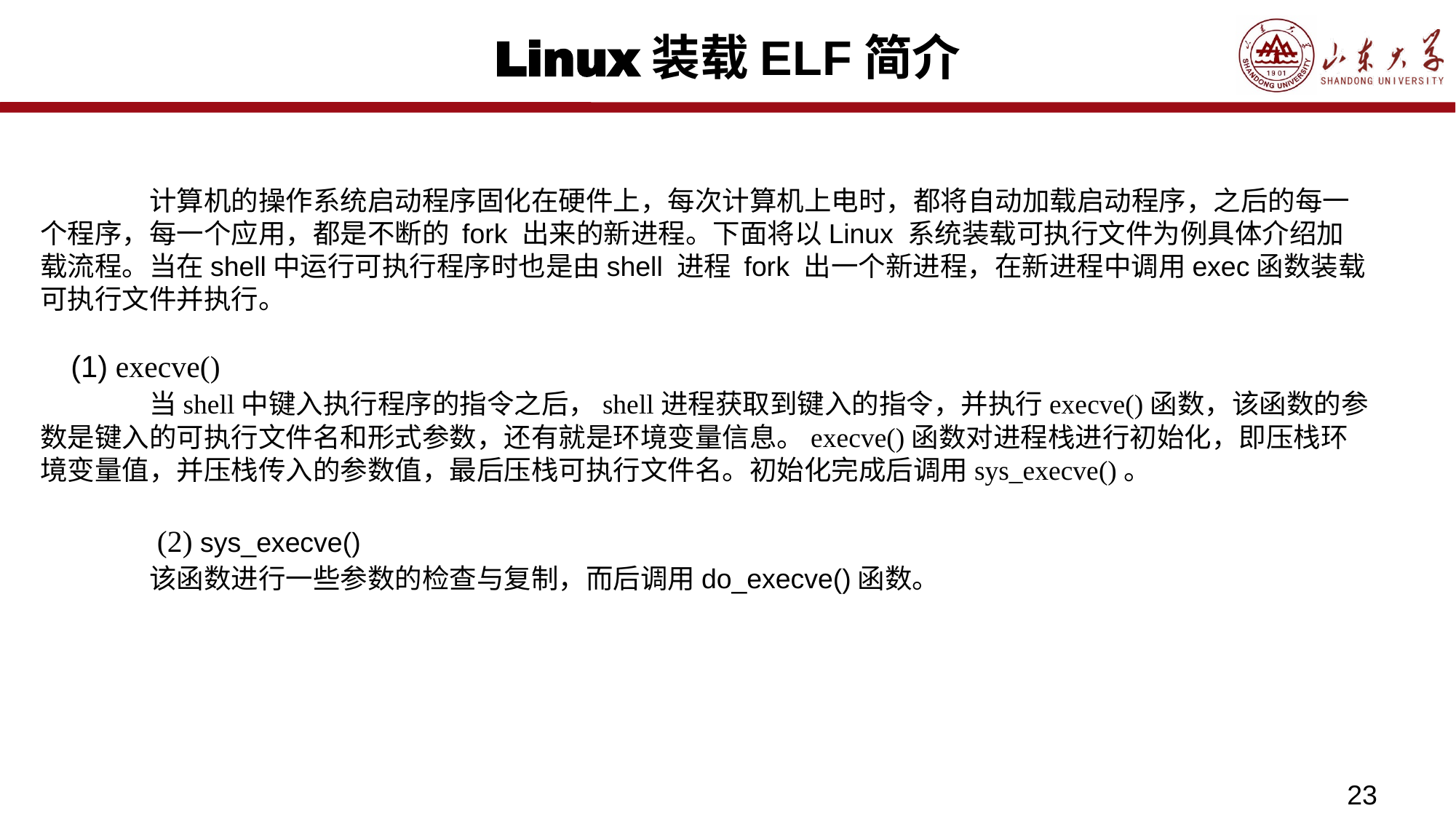

# Linux装载ELF简介
	计算机的操作系统启动程序固化在硬件上，每次计算机上电时，都将自动加载启动程序，之后的每一个程序，每一个应用，都是不断的 fork 出来的新进程。下面将以Linux 系统装载可执行文件为例具体介绍加载流程。当在shell中运行可执行程序时也是由shell 进程 fork 出一个新进程，在新进程中调用exec函数装载可执行文件并执行。

    (1) execve()
	当shell中键入执行程序的指令之后，shell进程获取到键入的指令，并执行execve()函数，该函数的参数是键入的可执行文件名和形式参数，还有就是环境变量信息。execve()函数对进程栈进行初始化，即压栈环境变量值，并压栈传入的参数值，最后压栈可执行文件名。初始化完成后调用sys_execve()。

	 (2) sys_execve()
	该函数进行一些参数的检查与复制，而后调用do_execve()函数。

23